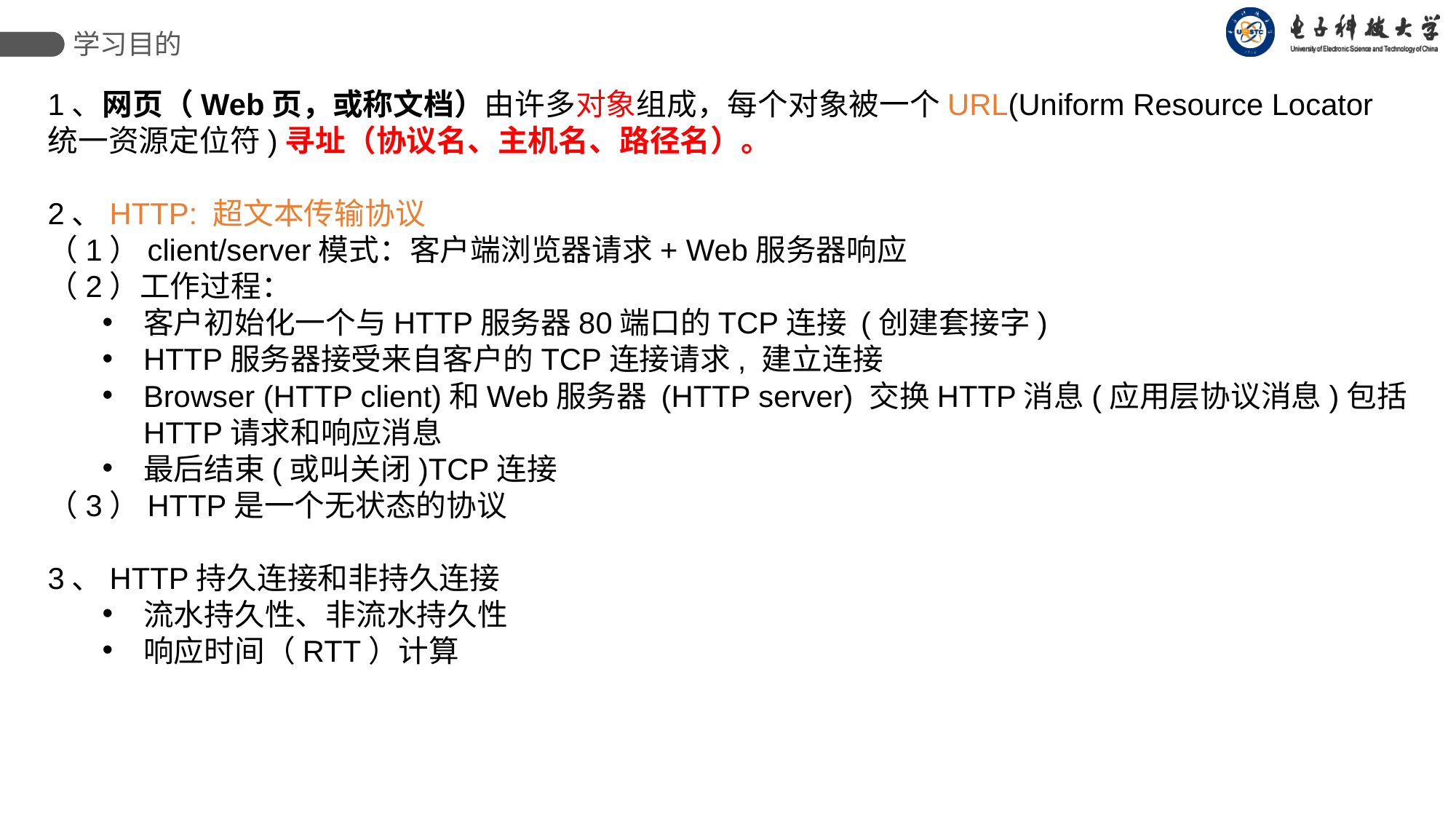

学习目的
1、网页（Web页，或称文档）由许多对象组成，每个对象被一个URL(Uniform Resource Locator统一资源定位符)寻址（协议名、主机名、路径名）。

2、HTTP: 超文本传输协议
（1）client/server模式：客户端浏览器请求+ Web服务器响应
（2）工作过程：
客户初始化一个与HTTP服务器80端口的TCP连接 (创建套接字)
HTTP服务器接受来自客户的TCP连接请求, 建立连接
Browser (HTTP client)和Web服务器 (HTTP server) 交换HTTP消息(应用层协议消息)包括HTTP请求和响应消息
最后结束(或叫关闭)TCP连接
（3）HTTP是一个无状态的协议

3、HTTP持久连接和非持久连接
流水持久性、非流水持久性
响应时间（RTT）计算